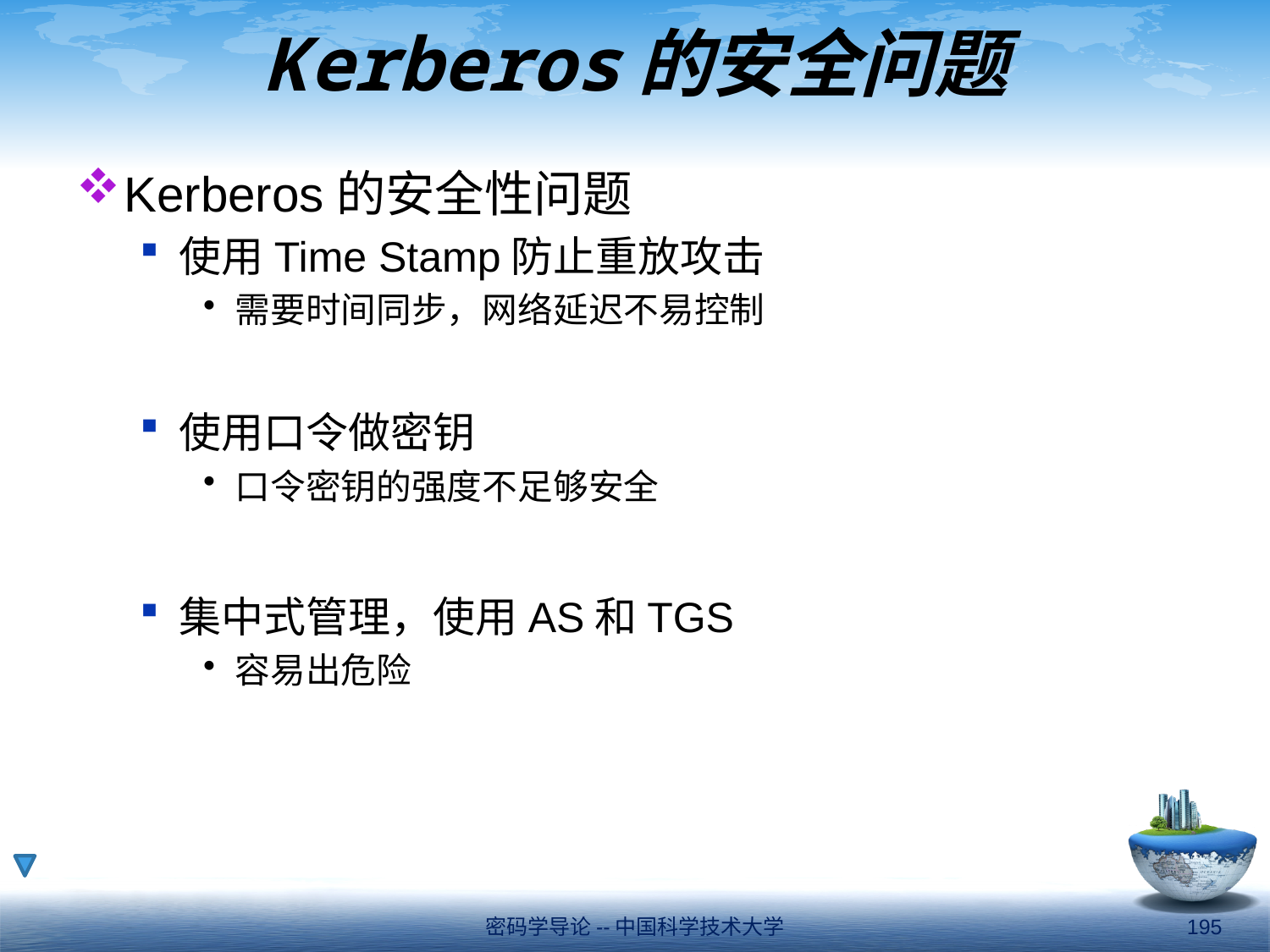

# Kerberos的安全问题
Kerberos的安全性问题
使用Time Stamp防止重放攻击
需要时间同步，网络延迟不易控制

使用口令做密钥
口令密钥的强度不足够安全

集中式管理，使用AS和TGS
容易出危险

密码学导论--中国科学技术大学
195